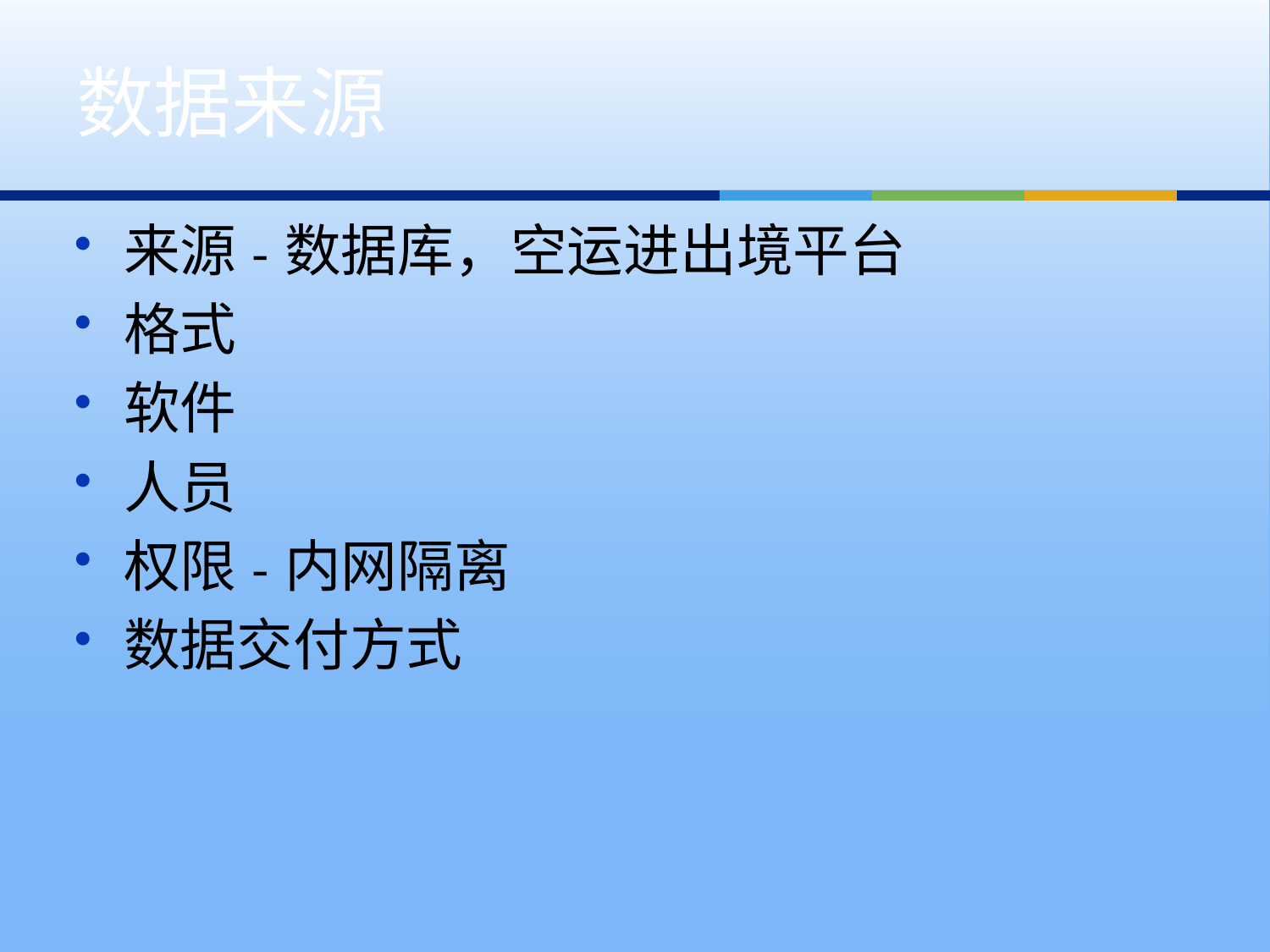

# 数据来源
来源-数据库，空运进出境平台
格式
软件
人员
权限-内网隔离
数据交付方式